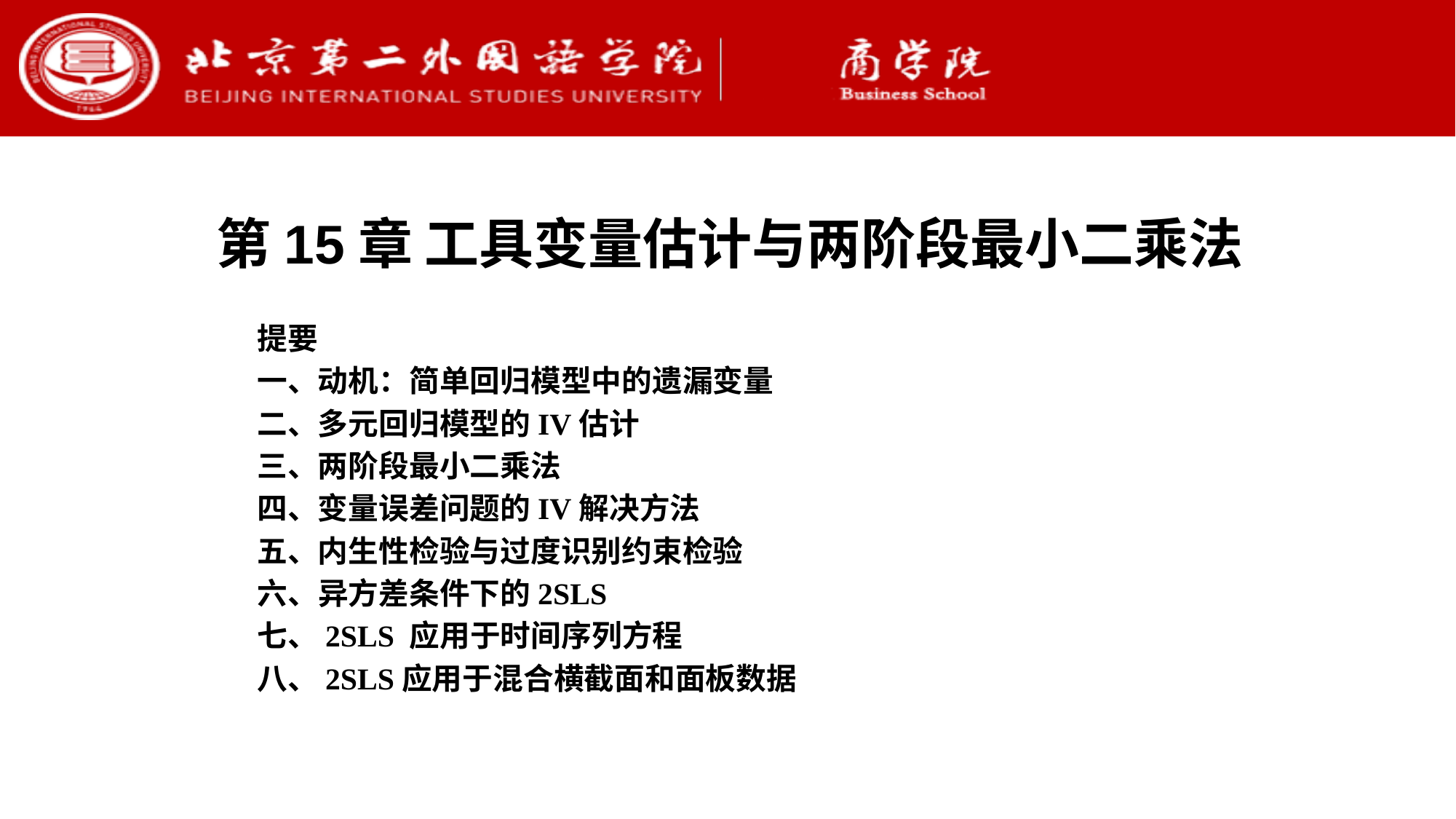

第15章 工具变量估计与两阶段最小二乘法
提要
一、动机：简单回归模型中的遗漏变量
二、多元回归模型的IV估计
三、两阶段最小二乘法
四、变量误差问题的IV解决方法
五、内生性检验与过度识别约束检验
六、异方差条件下的2SLS
七、2SLS 应用于时间序列方程
八、2SLS应用于混合横截面和面板数据